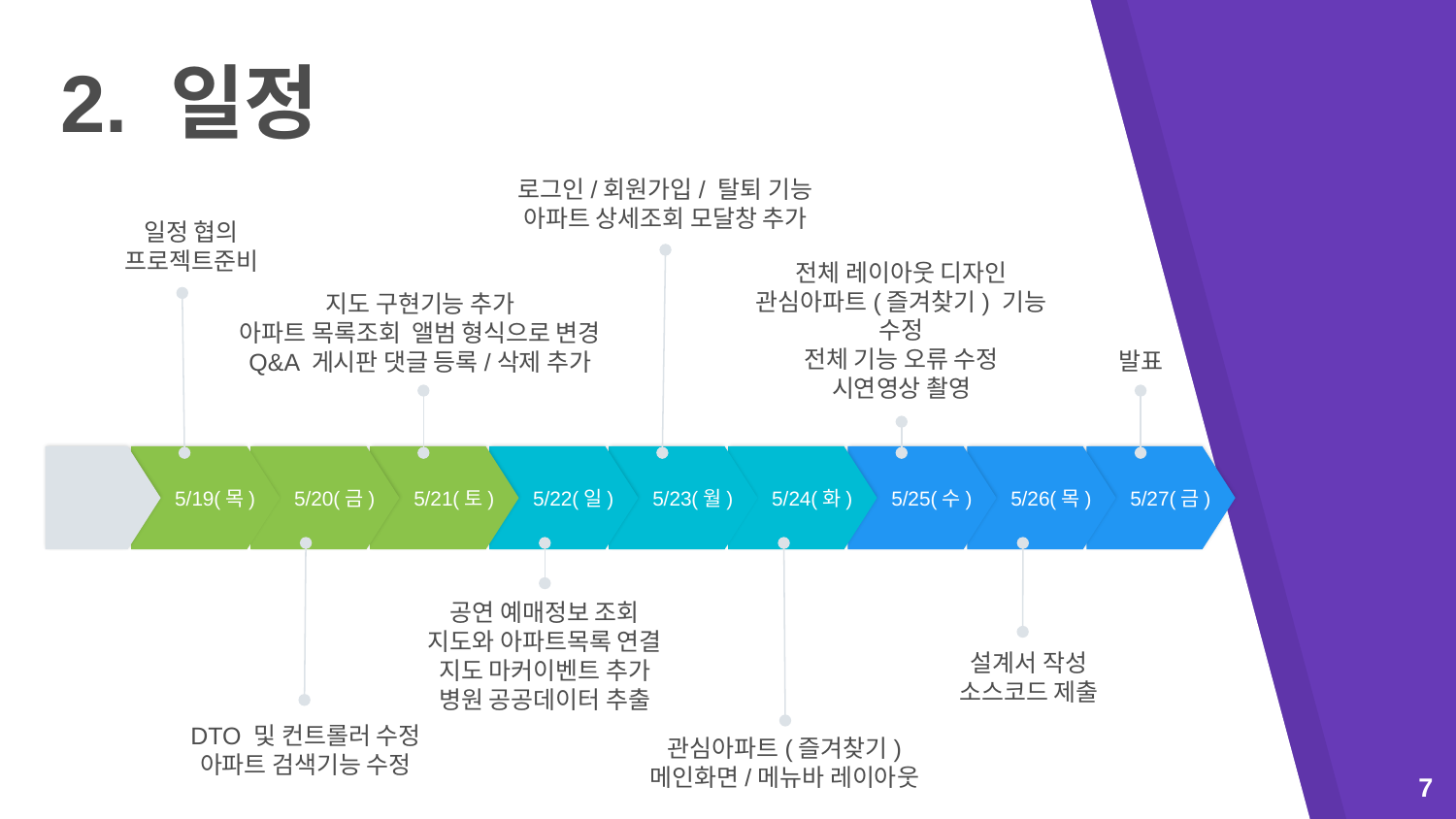

2. 일정
로그인/회원가입/ 탈퇴 기능
아파트 상세조회 모달창 추가
일정 협의
프로젝트준비
발표
전체 레이아웃 디자인
관심아파트(즐겨찾기) 기능 수정
전체 기능 오류 수정
시연영상 촬영
지도 구현기능 추가
아파트 목록조회  앨범 형식으로 변경
Q&A 게시판 댓글 등록/삭제 추가

5/19(목)
5/20(금)
5/21(토)
5/22(일)
5/23(월)
5/24(화)
5/25(수)
5/26(목)
5/27(금)
공연 예매정보 조회
지도와 아파트목록 연결
지도 마커이벤트 추가
병원 공공데이터 추출

설계서 작성
소스코드 제출
DTO 및 컨트롤러 수정
아파트 검색기능 수정
관심아파트(즐겨찾기)
메인화면/메뉴바 레이아웃
7